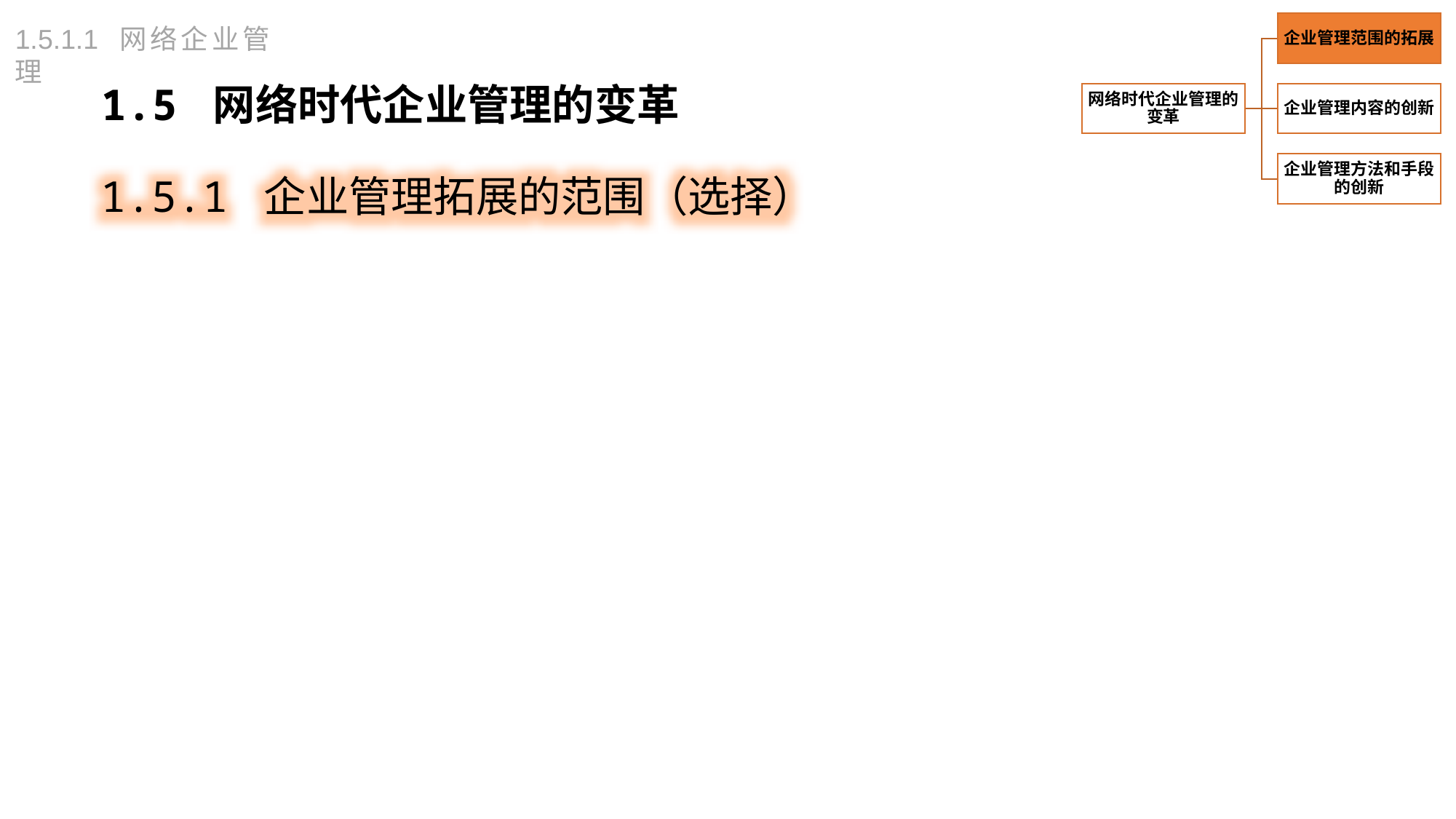

网络时代企业管理的变革
企业管理范围的拓展
企业管理内容的创新
企业管理方法和手段的创新
1.5.1.1 网络企业管理
1.5 网络时代企业管理的变革
1.5.1 企业管理拓展的范围（选择）